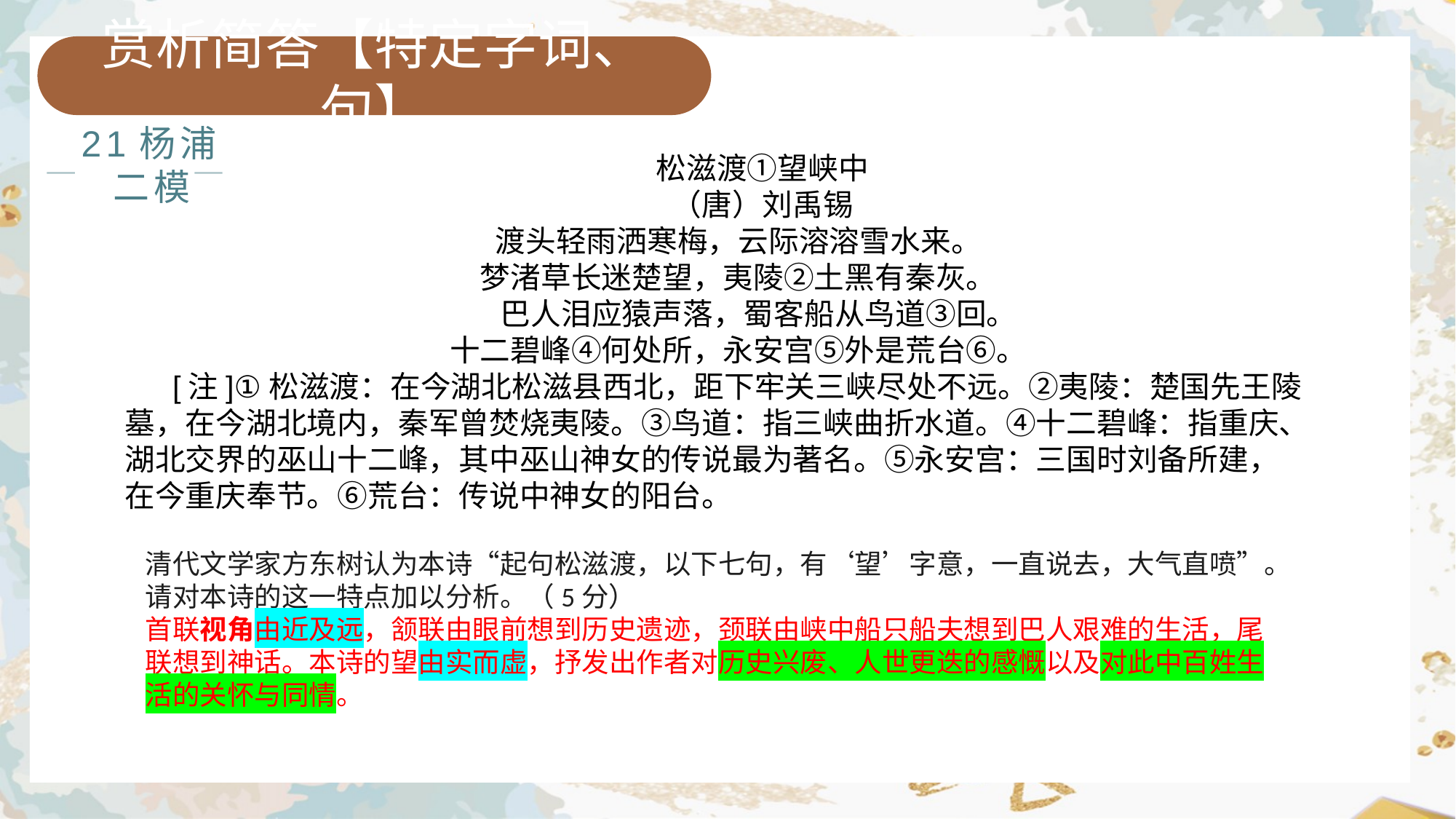

赏析简答【特定字词、句】
21杨浦二模
松滋渡①望峡中
（唐）刘禹锡
渡头轻雨洒寒梅，云际溶溶雪水来。
梦渚草长迷楚望，夷陵②土黑有秦灰。
     巴人泪应猿声落，蜀客船从鸟道③回。
十二碧峰④何处所，永安宫⑤外是荒台⑥。
[注]①松滋渡：在今湖北松滋县西北，距下牢关三峡尽处不远。②夷陵：楚国先王陵墓，在今湖北境内，秦军曾焚烧夷陵。③鸟道：指三峡曲折水道。④十二碧峰：指重庆、湖北交界的巫山十二峰，其中巫山神女的传说最为著名。⑤永安宫：三国时刘备所建，在今重庆奉节。⑥荒台：传说中神女的阳台。

清代文学家方东树认为本诗“起句松滋渡，以下七句，有‘望’字意，一直说去，大气直喷”。请对本诗的这一特点加以分析。（5分）
首联视角由近及远，颔联由眼前想到历史遗迹，颈联由峡中船只船夫想到巴人艰难的生活，尾联想到神话。本诗的望由实而虚，抒发出作者对历史兴废、人世更迭的感慨以及对此中百姓生活的关怀与同情。